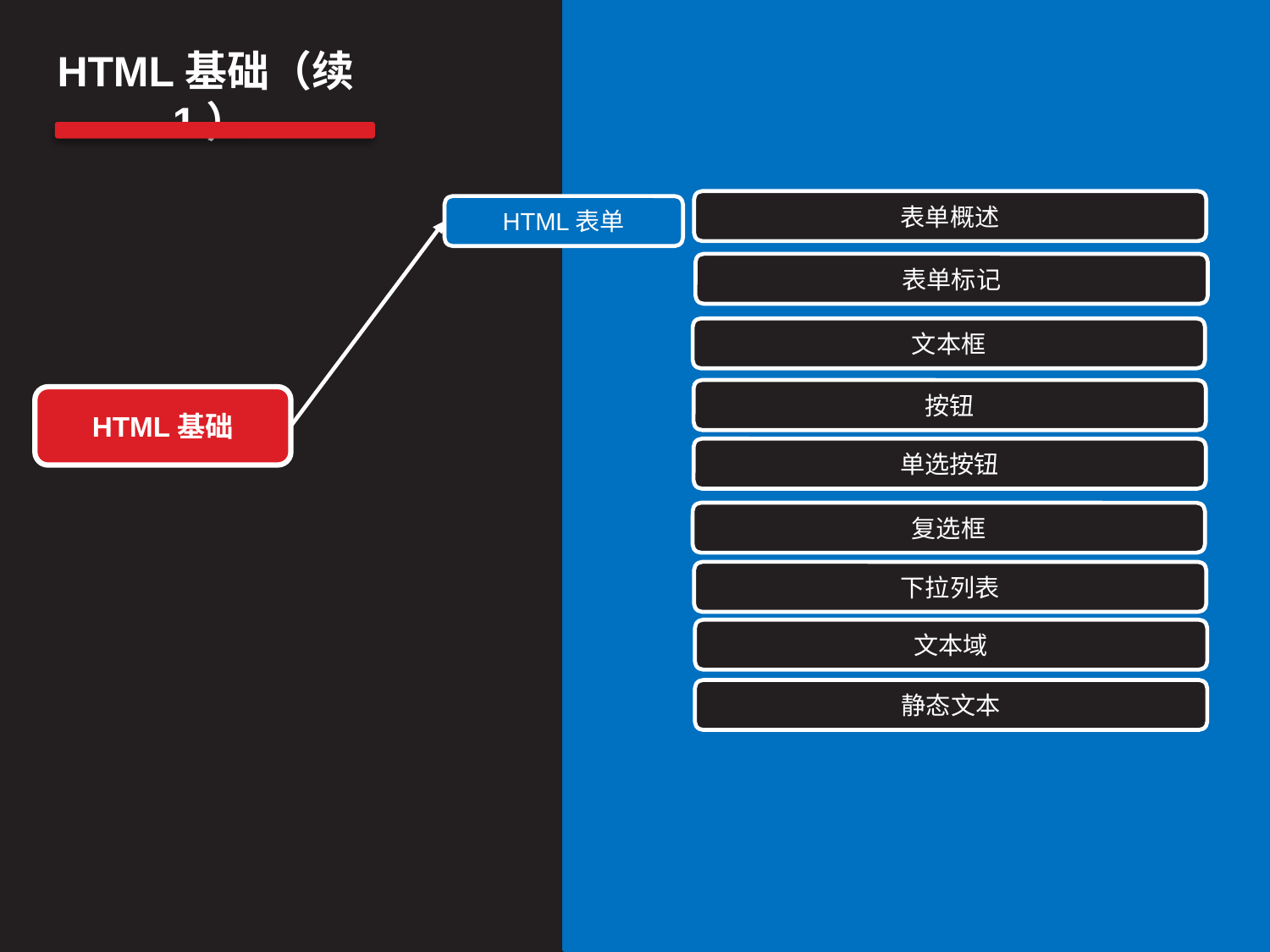

HTML基础（续1）

表单概述
HTML表单
表单标记
文本框
按钮
HTML基础
单选按钮
复选框
下拉列表
文本域
静态文本